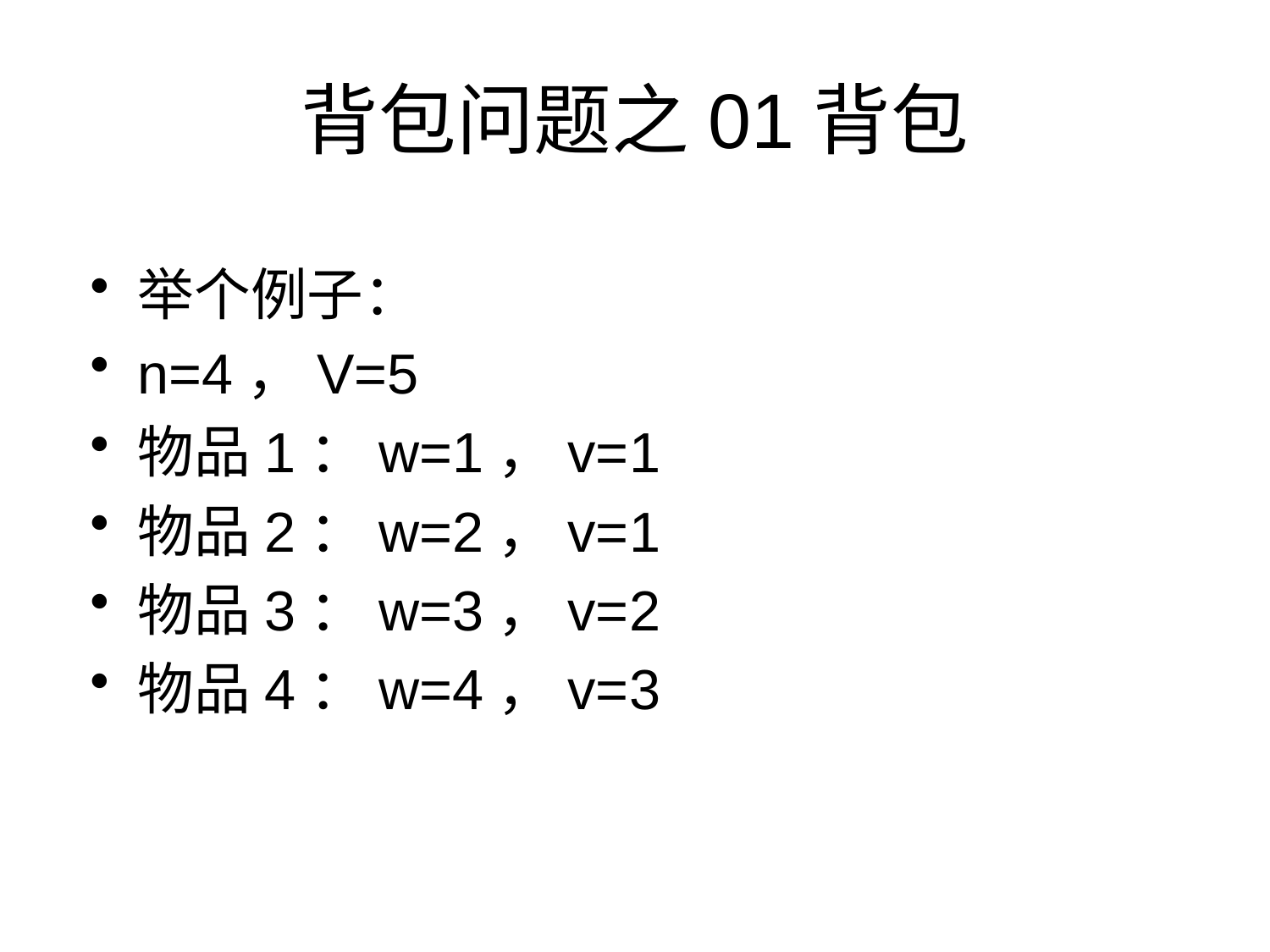

# 背包问题之01背包
举个例子：
n=4，V=5
物品1：w=1，v=1
物品2：w=2，v=1
物品3：w=3，v=2
物品4：w=4，v=3